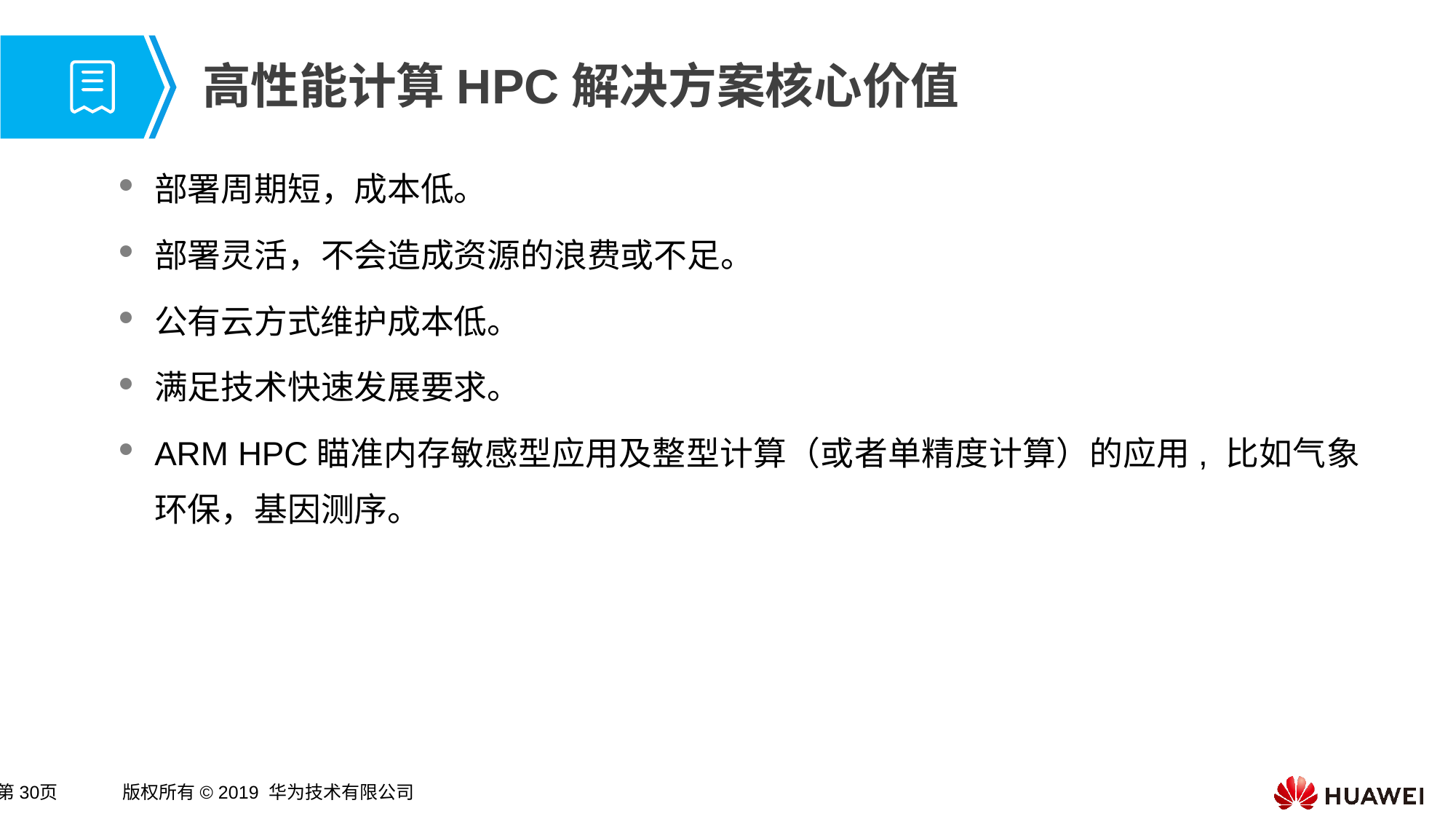

# 高性能计算HPC解决方案核心价值
部署周期短，成本低。
部署灵活，不会造成资源的浪费或不足。
公有云方式维护成本低。
满足技术快速发展要求。
ARM HPC瞄准内存敏感型应用及整型计算（或者单精度计算）的应用, 比如气象环保，基因测序。